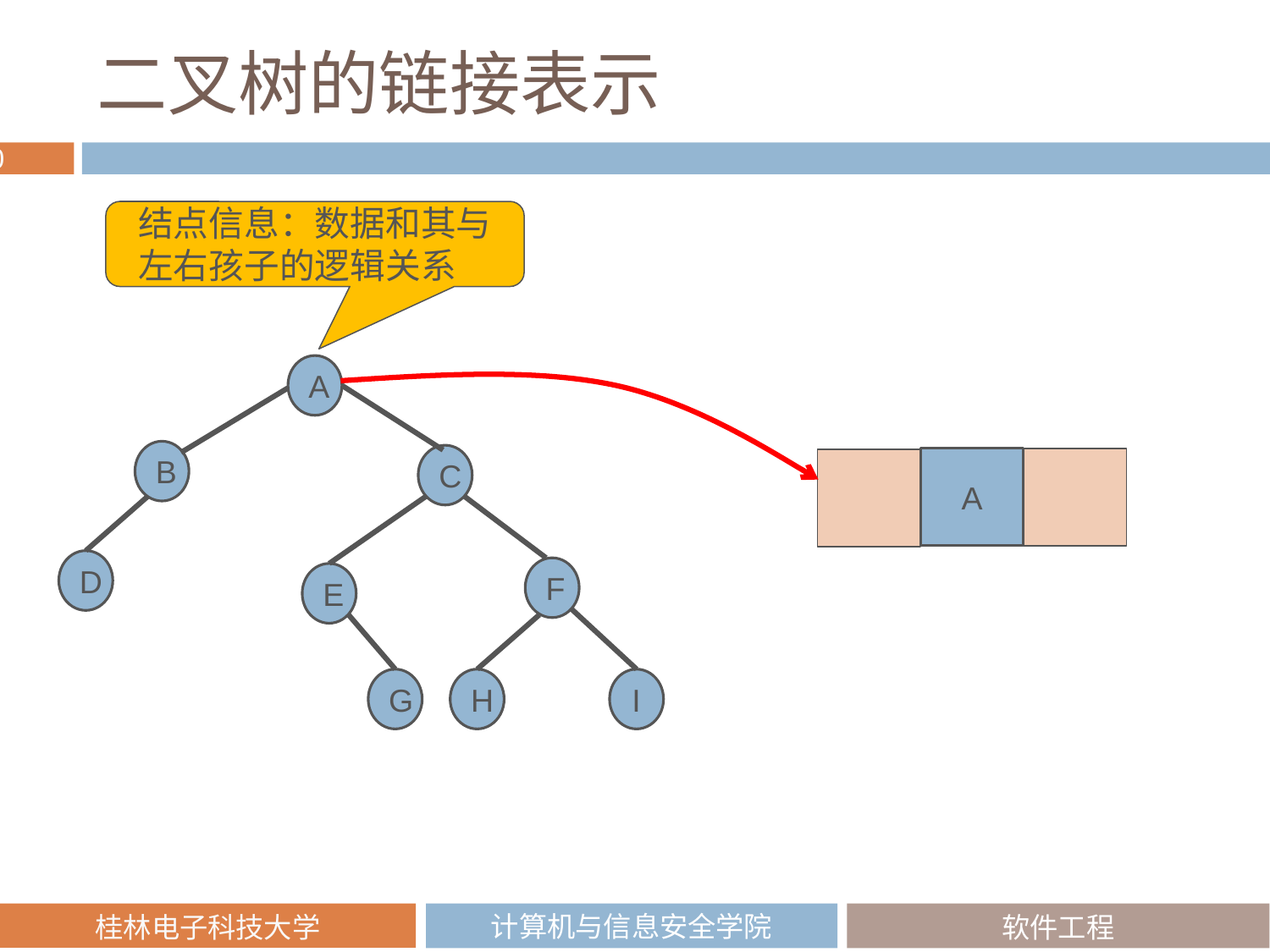

# 二叉树的链接表示
结点信息：数据和其与左右孩子的逻辑关系
A

B
C
A

D
F
E
G
H
I